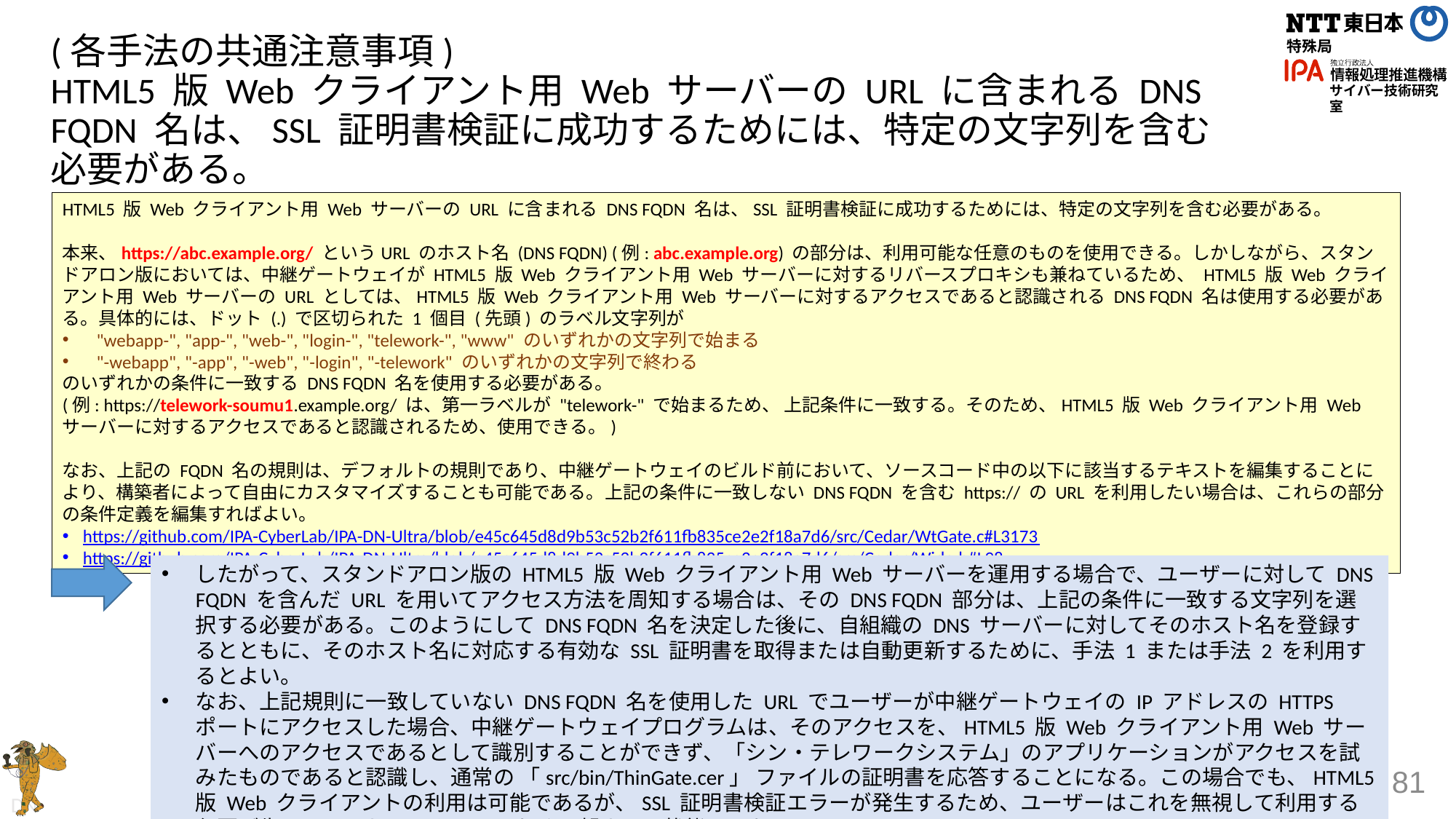

# (各手法の共通注意事項) HTML5 版 Web クライアント用 Web サーバーの URL に含まれる DNS FQDN 名は、SSL 証明書検証に成功するためには、特定の文字列を含む必要がある。
HTML5 版 Web クライアント用 Web サーバーの URL に含まれる DNS FQDN 名は、SSL 証明書検証に成功するためには、特定の文字列を含む必要がある。

本来、https://abc.example.org/ というURL のホスト名 (DNS FQDN) (例: abc.example.org) の部分は、利用可能な任意のものを使用できる。しかしながら、スタンドアロン版においては、中継ゲートウェイが HTML5 版 Web クライアント用 Web サーバーに対するリバースプロキシも兼ねているため、 HTML5 版 Web クライアント用 Web サーバーの URL としては、HTML5 版 Web クライアント用 Web サーバーに対するアクセスであると認識される DNS FQDN 名は使用する必要がある。具体的には、ドット (.) で区切られた 1 個目 (先頭) のラベル文字列が
"webapp-", "app-", "web-", "login-", "telework-", "www" のいずれかの文字列で始まる
"-webapp", "-app", "-web", "-login", "-telework" のいずれかの文字列で終わる
のいずれかの条件に一致する DNS FQDN 名を使用する必要がある。
(例: https://telework-soumu1.example.org/ は、第一ラベルが "telework-" で始まるため、 上記条件に一致する。そのため、HTML5 版 Web クライアント用 Web サーバーに対するアクセスであると認識されるため、使用できる。)

なお、上記の FQDN 名の規則は、デフォルトの規則であり、中継ゲートウェイのビルド前において、ソースコード中の以下に該当するテキストを編集することにより、構築者によって自由にカスタマイズすることも可能である。上記の条件に一致しない DNS FQDN を含む https:// の URL を利用したい場合は、これらの部分の条件定義を編集すればよい。
https://github.com/IPA-CyberLab/IPA-DN-Ultra/blob/e45c645d8d9b53c52b2f611fb835ce2e2f18a7d6/src/Cedar/WtGate.c#L3173
https://github.com/IPA-CyberLab/IPA-DN-Ultra/blob/e45c645d8d9b53c52b2f611fb835ce2e2f18a7d6/src/Cedar/Wide.h#L98

したがって、スタンドアロン版の HTML5 版 Web クライアント用 Web サーバーを運用する場合で、ユーザーに対して DNS FQDN を含んだ URL を用いてアクセス方法を周知する場合は、その DNS FQDN 部分は、上記の条件に一致する文字列を選択する必要がある。このようにして DNS FQDN 名を決定した後に、自組織の DNS サーバーに対してそのホスト名を登録するとともに、そのホスト名に対応する有効な SSL 証明書を取得または自動更新するために、手法 1 または手法 2 を利用するとよい。
なお、上記規則に一致していない DNS FQDN 名を使用した URL でユーザーが中継ゲートウェイの IP アドレスの HTTPS ポートにアクセスした場合、中継ゲートウェイプログラムは、そのアクセスを、HTML5 版 Web クライアント用 Web サーバーへのアクセスであるとして識別することができず、「シン・テレワークシステム」のアプリケーションがアクセスを試みたものであると認識し、通常の 「src/bin/ThinGate.cer」 ファイルの証明書を応答することになる。この場合でも、HTML5 版 Web クライアントの利用は可能であるが、SSL 証明書検証エラーが発生するため、ユーザーはこれを無視して利用する必要が生じる。これはセキュアでなく、望ましい状態ではない。
81